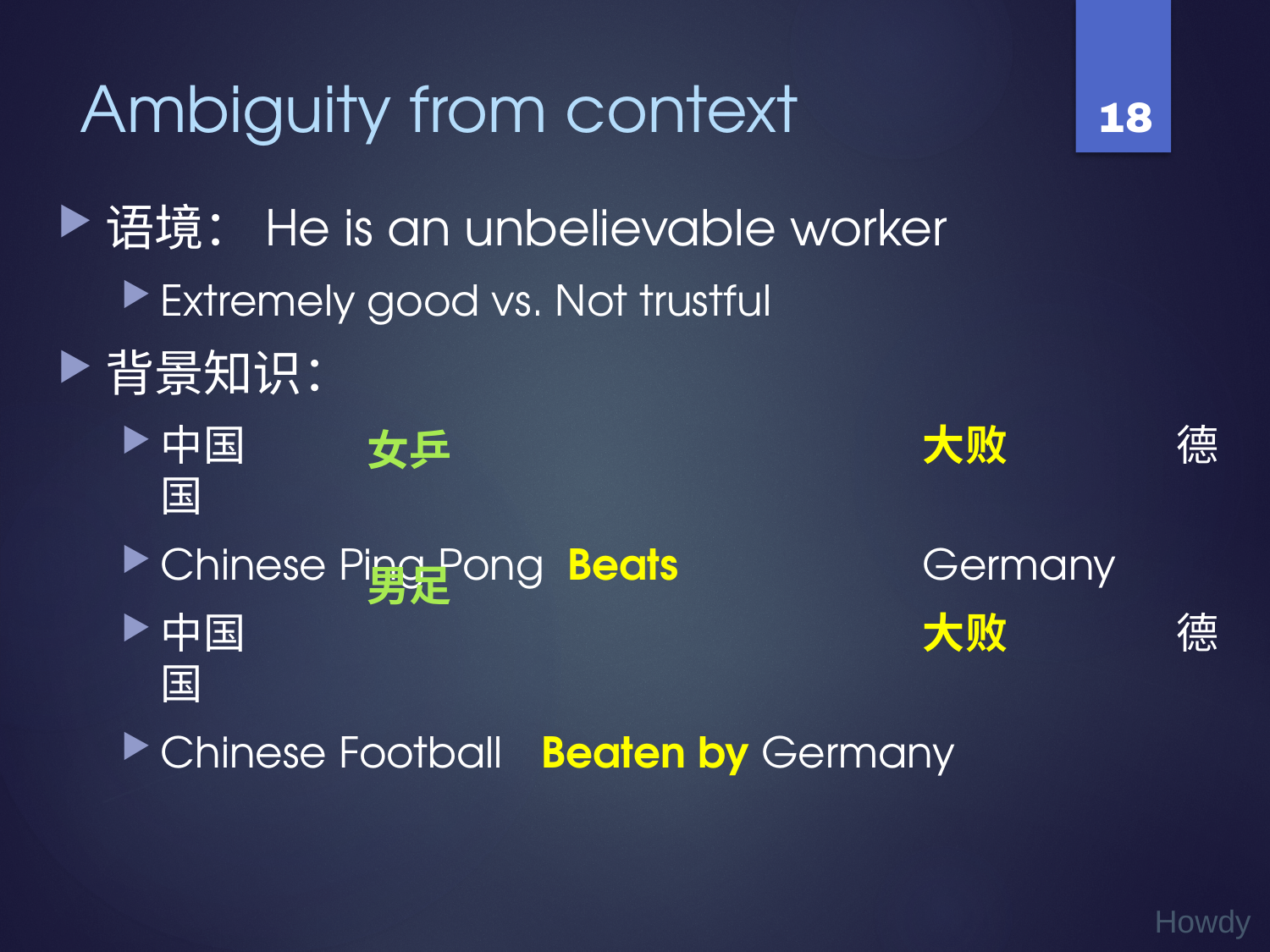

18
# Ambiguity from context
语境：He is an unbelievable worker
Extremely good vs. Not trustful
背景知识：
中国						大败 		德国
Chinese Ping Pong  Beats 		Germany
中国			 			大败 		德国
Chinese Football	Beaten by Germany
女乒
男足